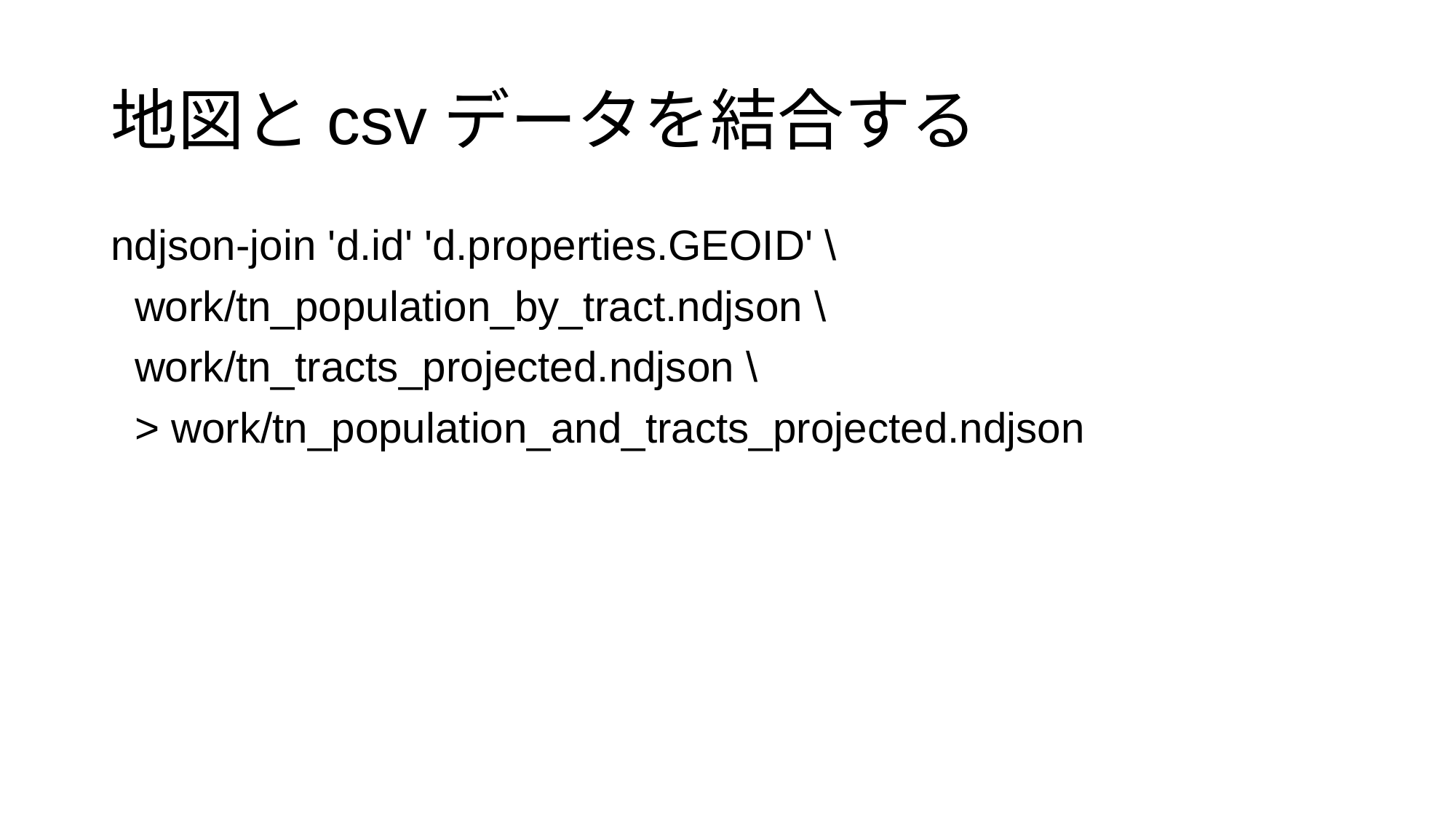

# 地図とcsvデータを結合する
ndjson-join 'd.id' 'd.properties.GEOID' \
  work/tn_population_by_tract.ndjson \
  work/tn_tracts_projected.ndjson \
  > work/tn_population_and_tracts_projected.ndjson